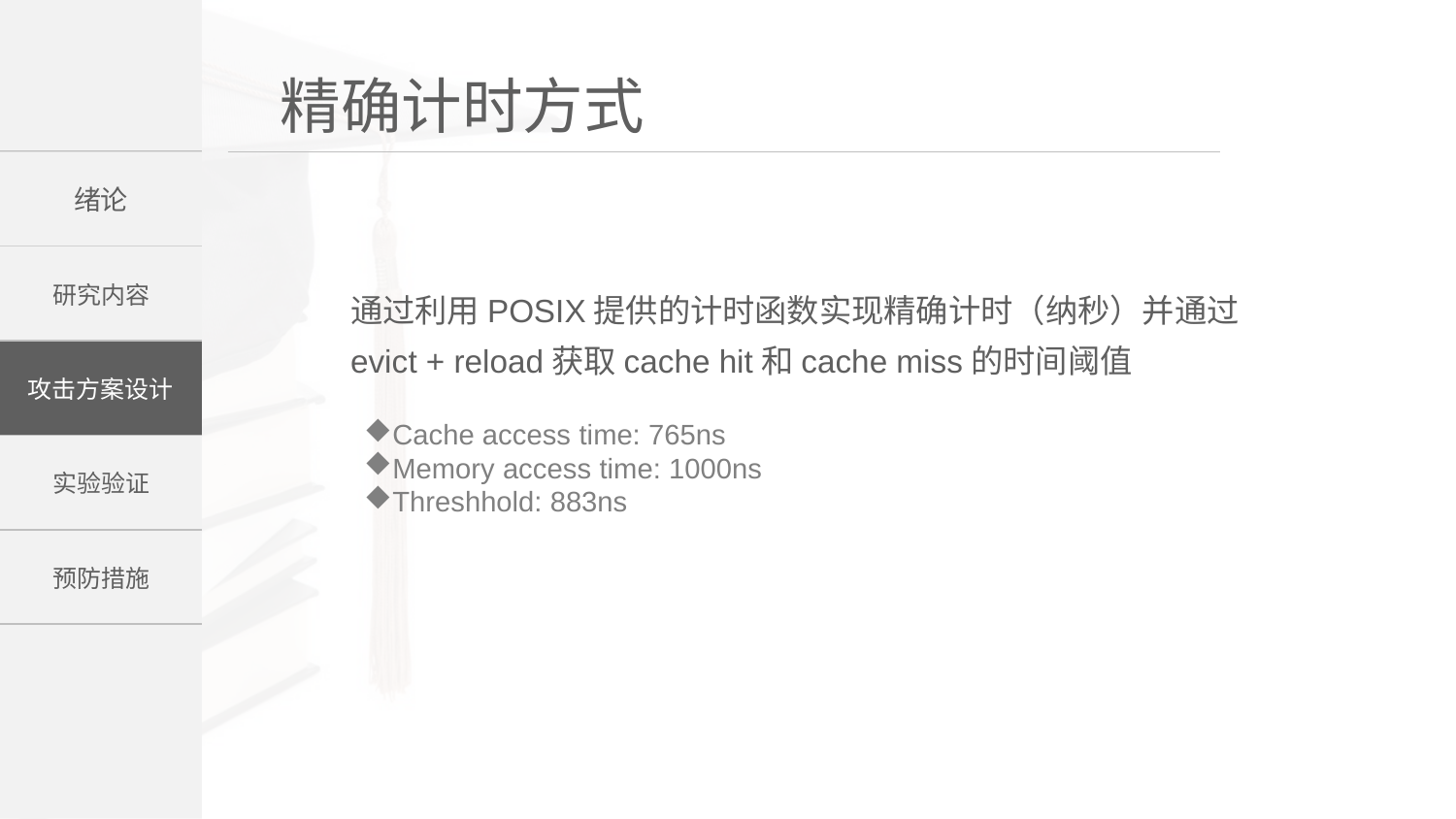

通过利用POSIX提供的计时函数实现精确计时（纳秒）并通过evict + reload获取cache hit和cache miss的时间阈值

Cache access time: 765ns
Memory access time: 1000ns
Threshhold: 883ns